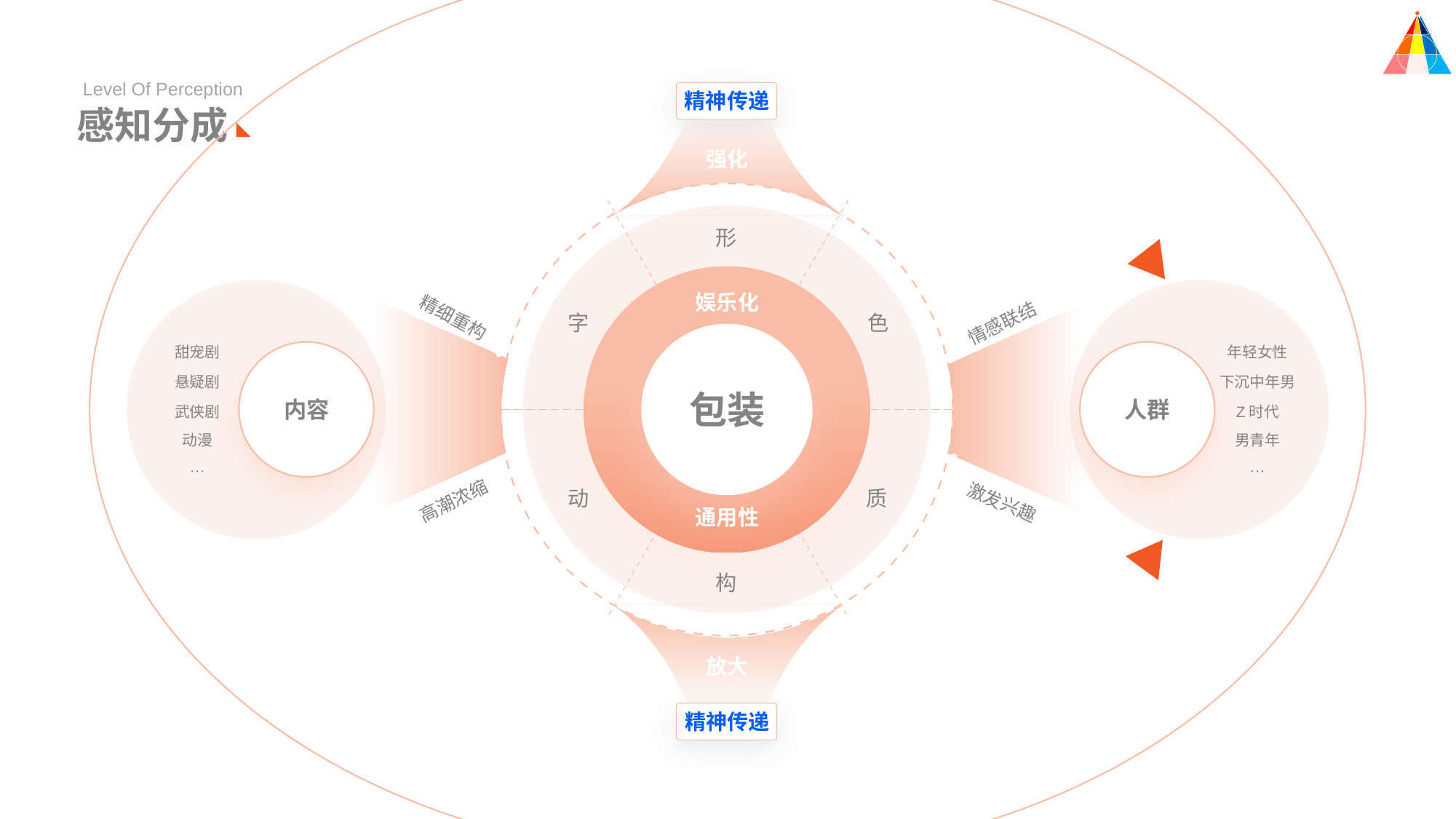

Level Of Perception
精神传递

感知分成

强化

形

娱乐化

精细重构

字
色
情感联结

甜宠剧
年轻女性

悬疑剧
下沉中年男
包装
内容
人群
武侠剧
Z时代
动漫
男青年

···
···
动
质
高潮浓缩
激发兴趣
通用性

构

放大
精神传递